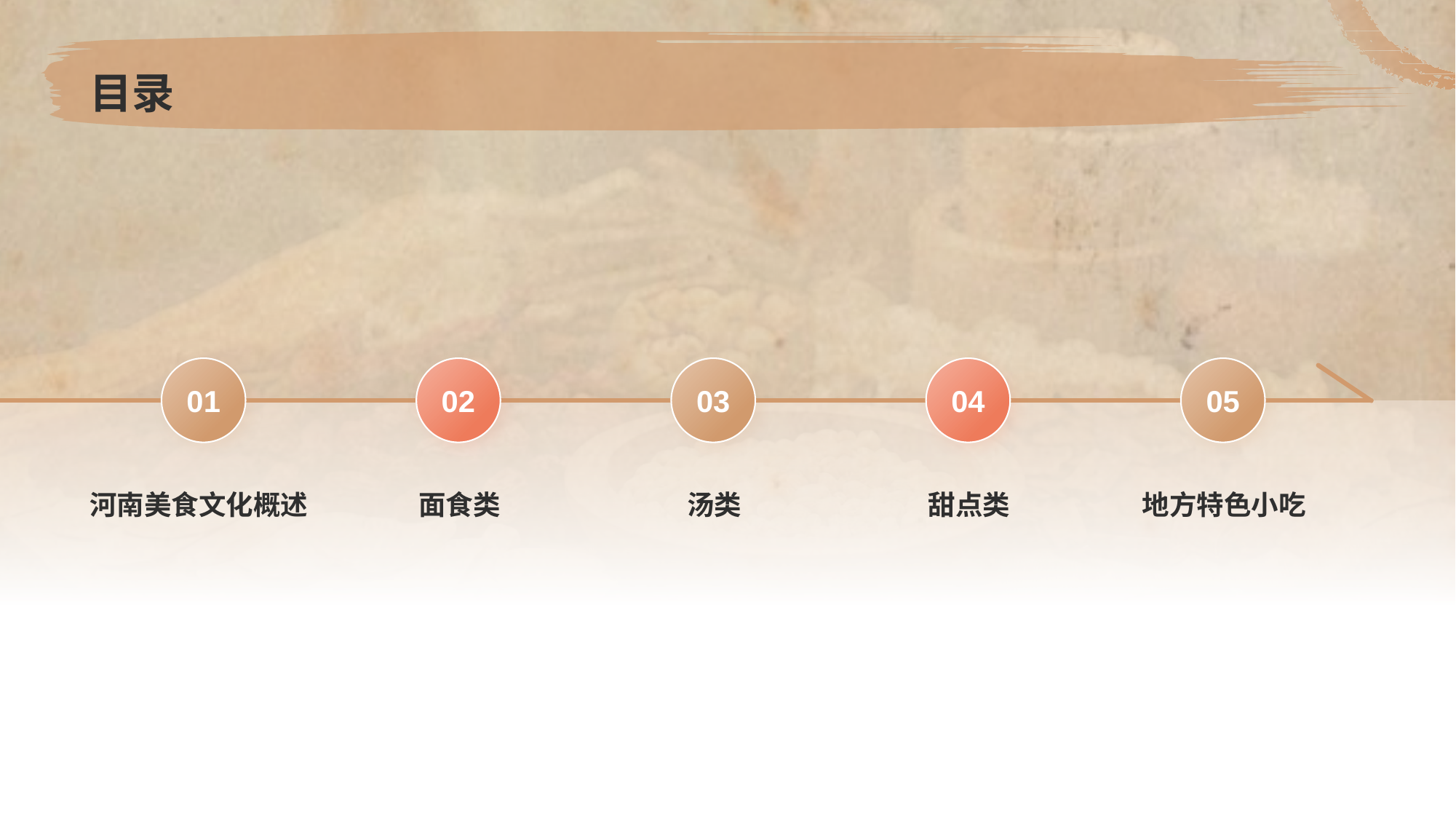

# 目录

01
河南美食文化概述
02
面食类
03
汤类
04
甜点类
05
地方特色小吃